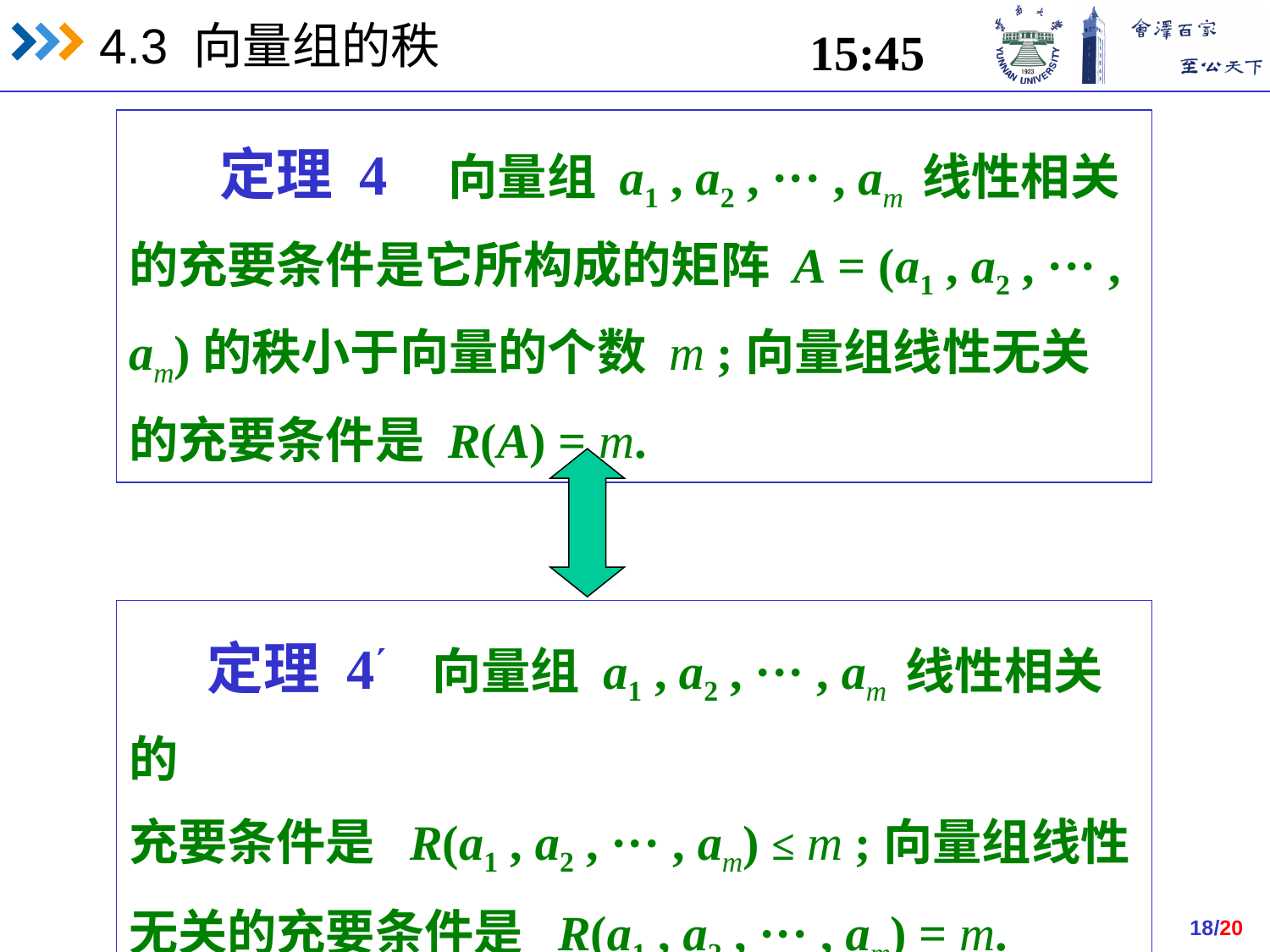

15:45
      定理 4    向量组 a1 , a2 , ··· , am 线性相关的充要条件是它所构成的矩阵 A = (a1 , a2 , ··· , am)的秩小于向量的个数 m ;向量组线性无关的充要条件是 R(A) = m.

     定理 4′    向量组 a1 , a2 , ··· , am 线性相关的
充要条件是  R(a1 , a2 , ··· , am) ≤ m ;向量组线性无关的充要条件是  R(a1 , a2 , ··· , am) = m.